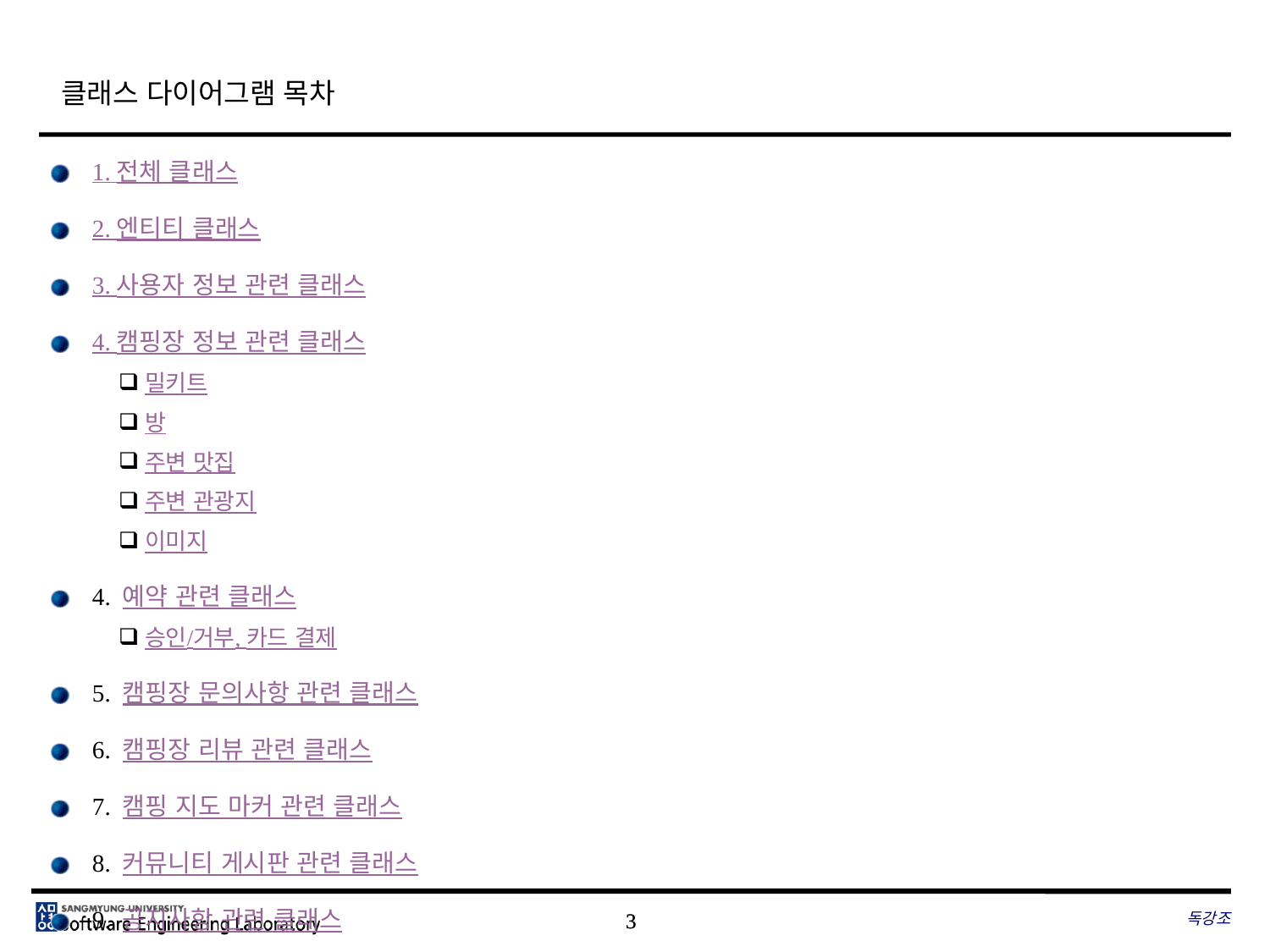

# 클래스 다이어그램 목차
1. 전체 클래스
2. 엔티티 클래스
3. 사용자 정보 관련 클래스
4. 캠핑장 정보 관련 클래스
밀키트
방
주변 맛집
주변 관광지
이미지
4. 예약 관련 클래스
승인/거부, 카드 결제
5. 캠핑장 문의사항 관련 클래스
6. 캠핑장 리뷰 관련 클래스
7. 캠핑 지도 마커 관련 클래스
8. 커뮤니티 게시판 관련 클래스
9. 공지사항 관련 클래스

독강조